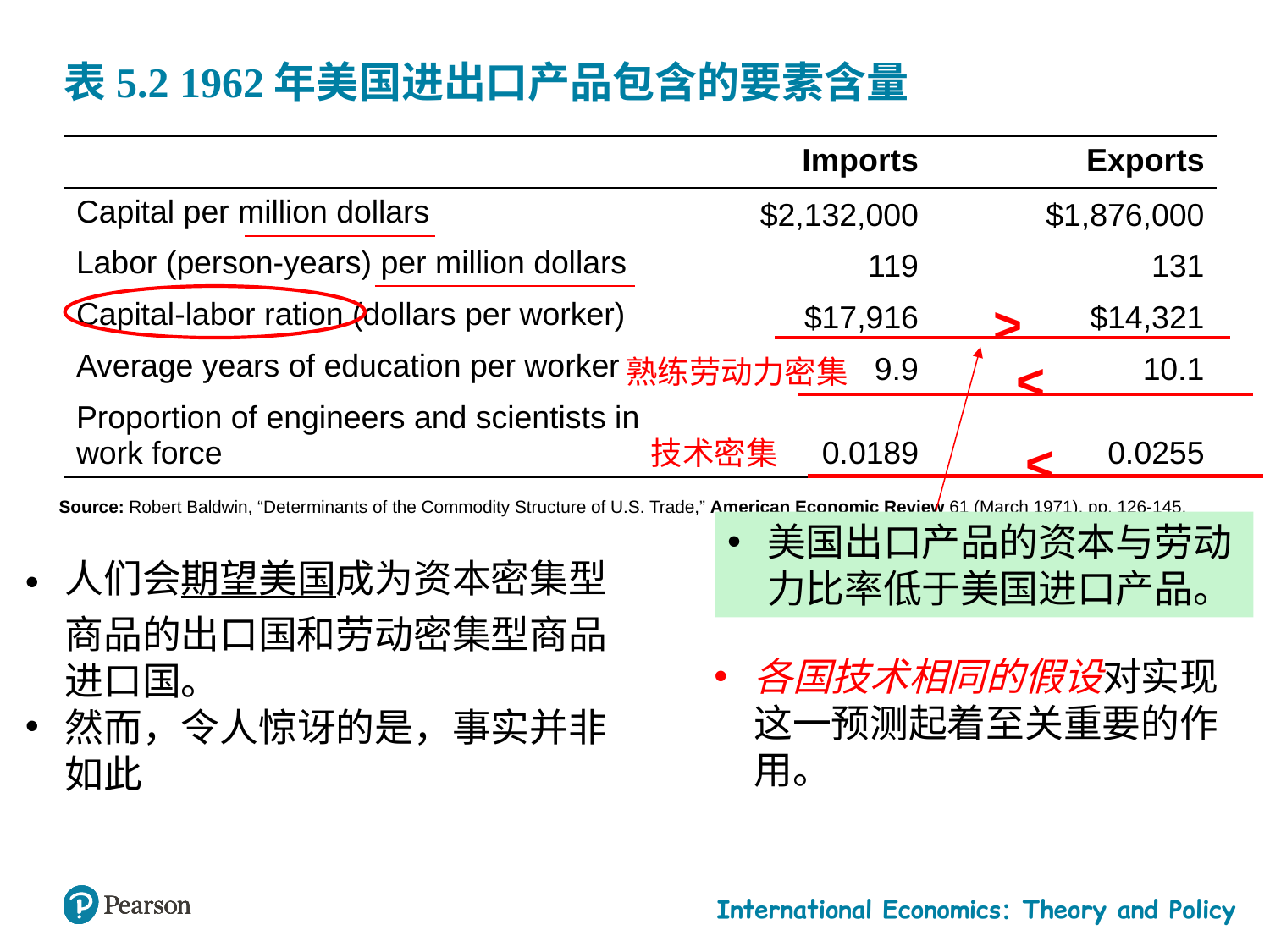

# 表5.2 1962年美国进出口产品包含的要素含量
| blank | Imports | Exports |
| --- | --- | --- |
| Capital per million dollars | $2,132,000 | $1,876,000 |
| Labor (person-years) per million dollars | 119 | 131 |
| Capital-labor ration (dollars per worker) | $17,916 | $14,321 |
| Average years of education per worker | 9.9 | 10.1 |
| Proportion of engineers and scientists in work force | 0.0189 | 0.0255 |

>
<
熟练劳动力密集
<
技术密集
Source: Robert Baldwin, “Determinants of the Commodity Structure of U.S. Trade,” American Economic Review 61 (March 1971), pp. 126-145.
美国出口产品的资本与劳动力比率低于美国进口产品。
人们会期望美国成为资本密集型商品的出口国和劳动密集型商品进口国。
然而，令人惊讶的是，事实并非如此
各国技术相同的假设对实现这一预测起着至关重要的作用。